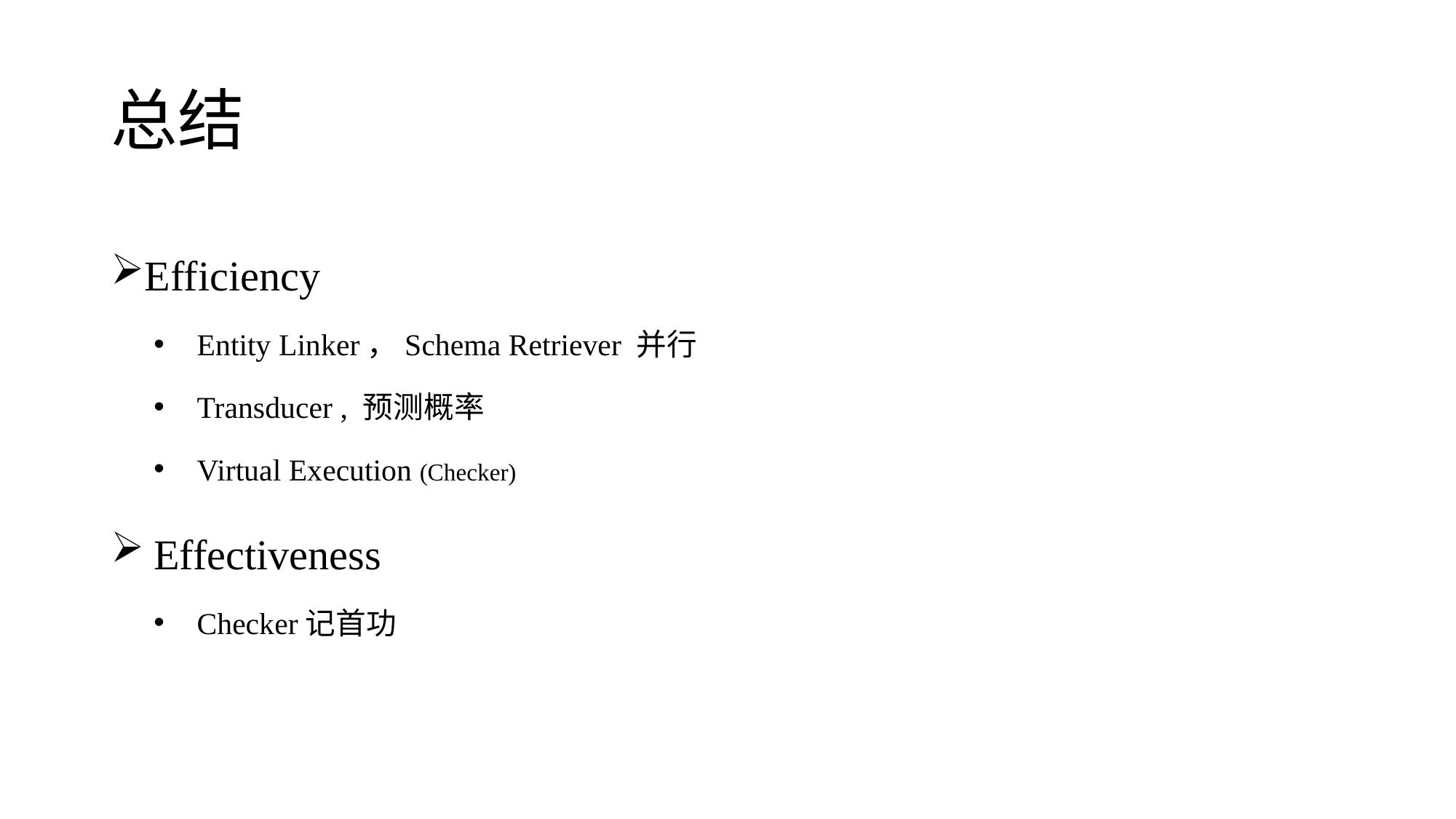

# 总结
Efficiency
Entity Linker，Schema Retriever 并行
Transducer , 预测概率
Virtual Execution (Checker)
Effectiveness
Checker记首功